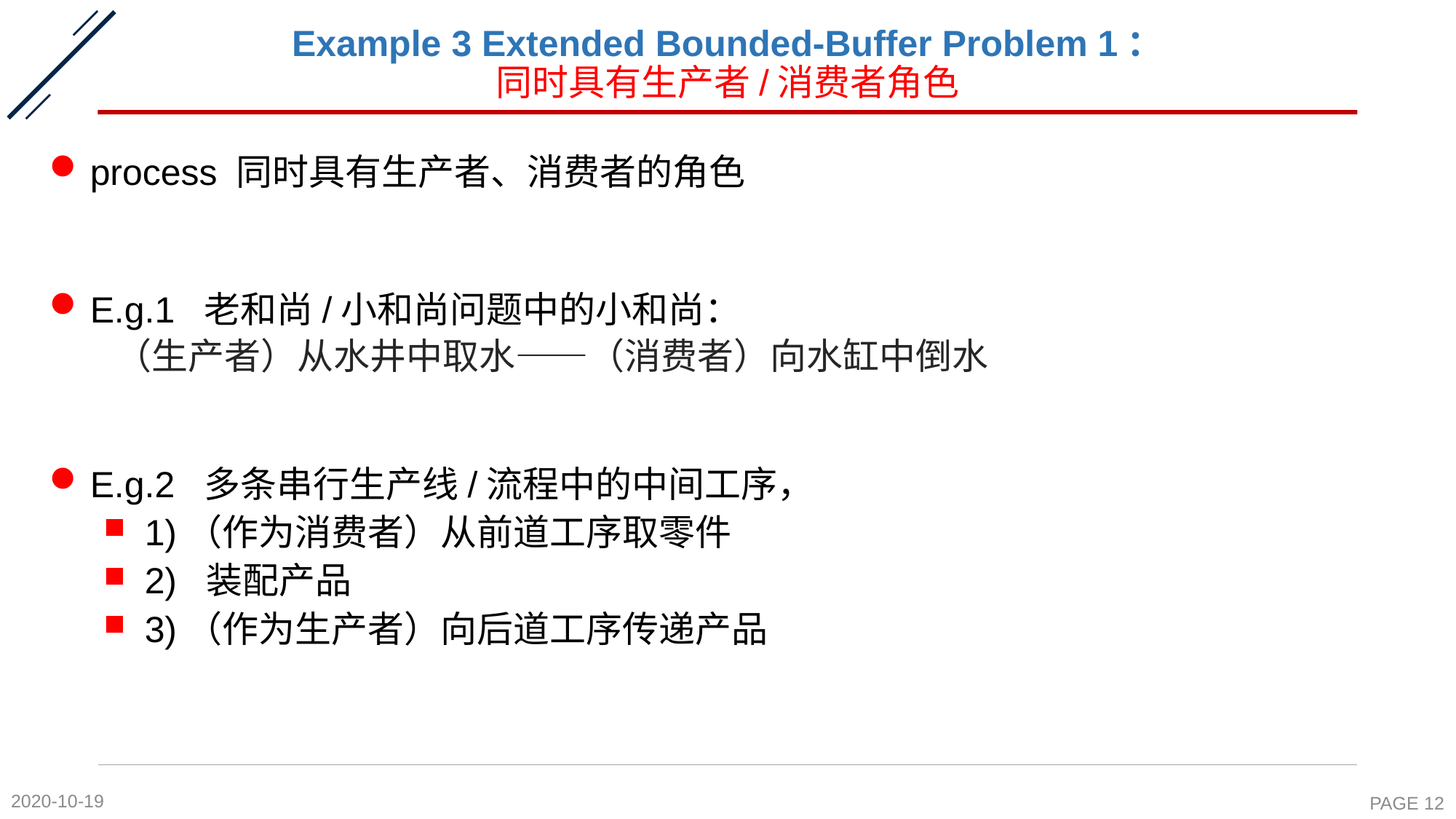

# Example 3 Extended Bounded-Buffer Problem 1： 同时具有生产者/消费者角色

process 同时具有生产者、消费者的角色

E.g.1  老和尚/小和尚问题中的小和尚：
       （生产者）从水井中取水——（消费者）向水缸中倒水

E.g.2  多条串行生产线/流程中的中间工序，
1)（作为消费者）从前道工序取零件
2)  装配产品
3)（作为生产者）向后道工序传递产品

2020-10-19
PAGE 12